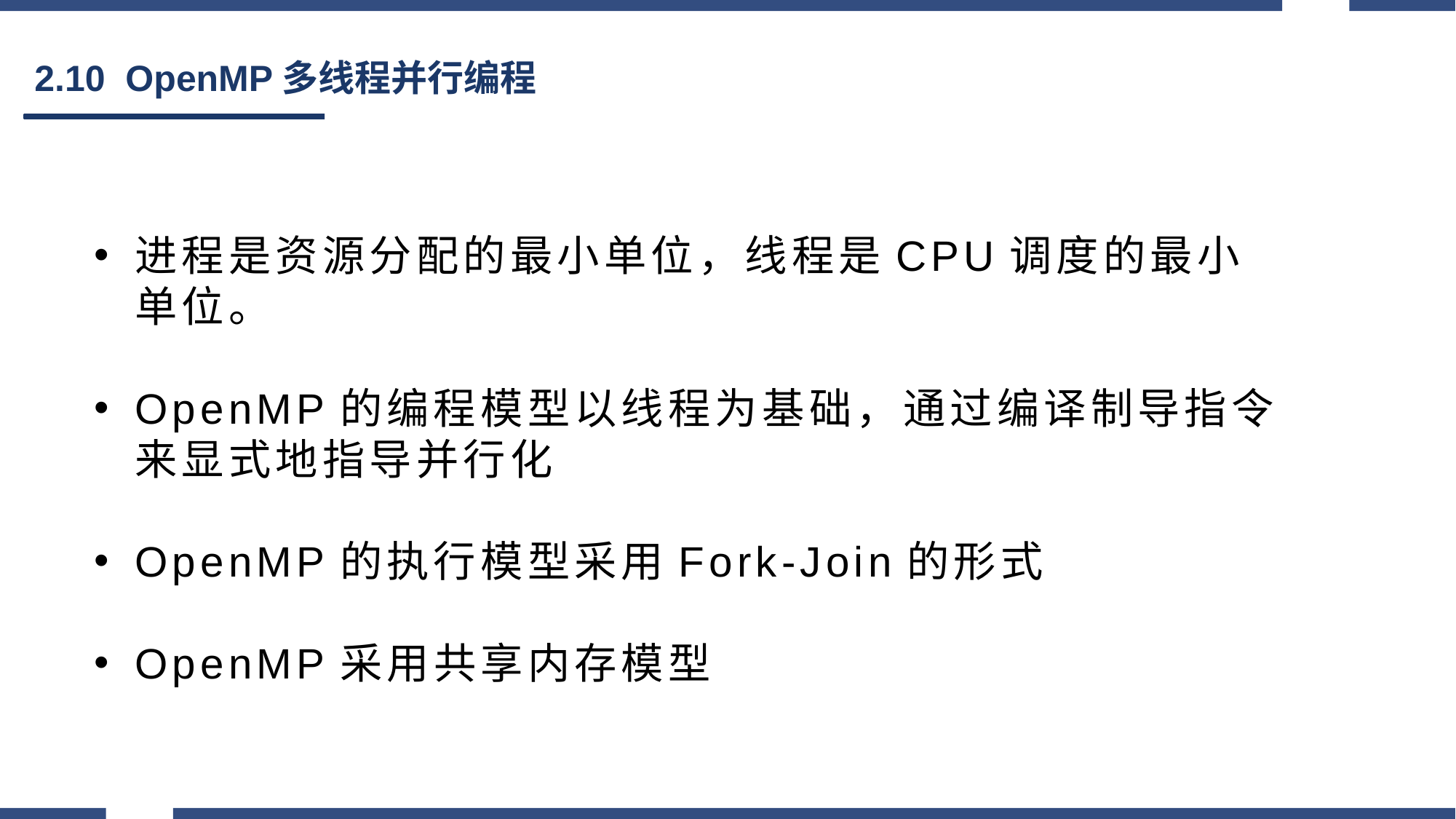

# 2.10  OpenMP多线程并行编程
进程是资源分配的最小单位，线程是CPU调度的最小单位。

OpenMP的编程模型以线程为基础，通过编译制导指令来显式地指导并行化

OpenMP的执行模型采用Fork-Join的形式

OpenMP采用共享内存模型